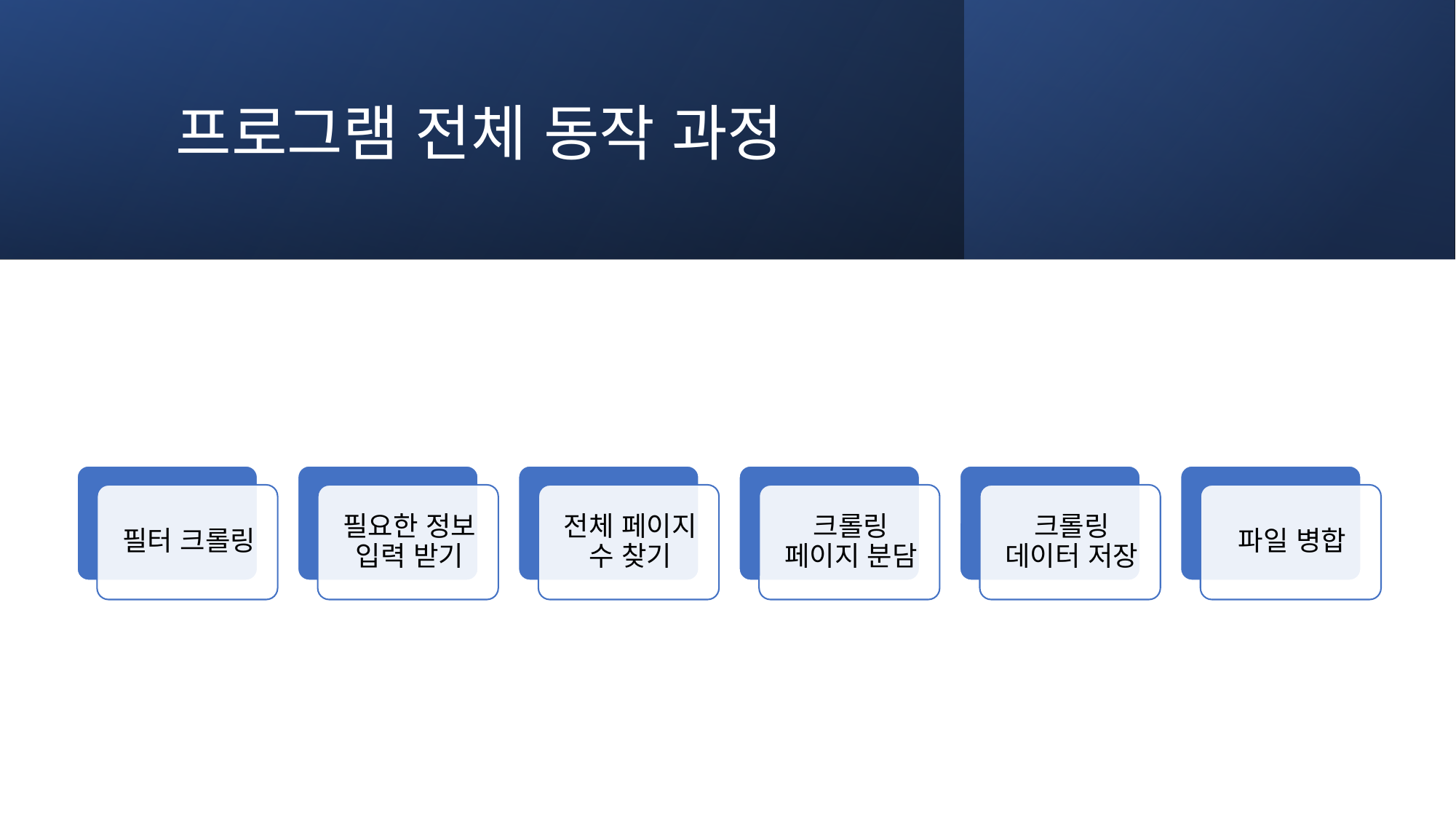

프로그램 전체 동작 과정
필터 크롤링
필요한 정보 입력 받기
전체 페이지 수 찾기
크롤링 페이지 분담
크롤링 데이터 저장
파일 병합